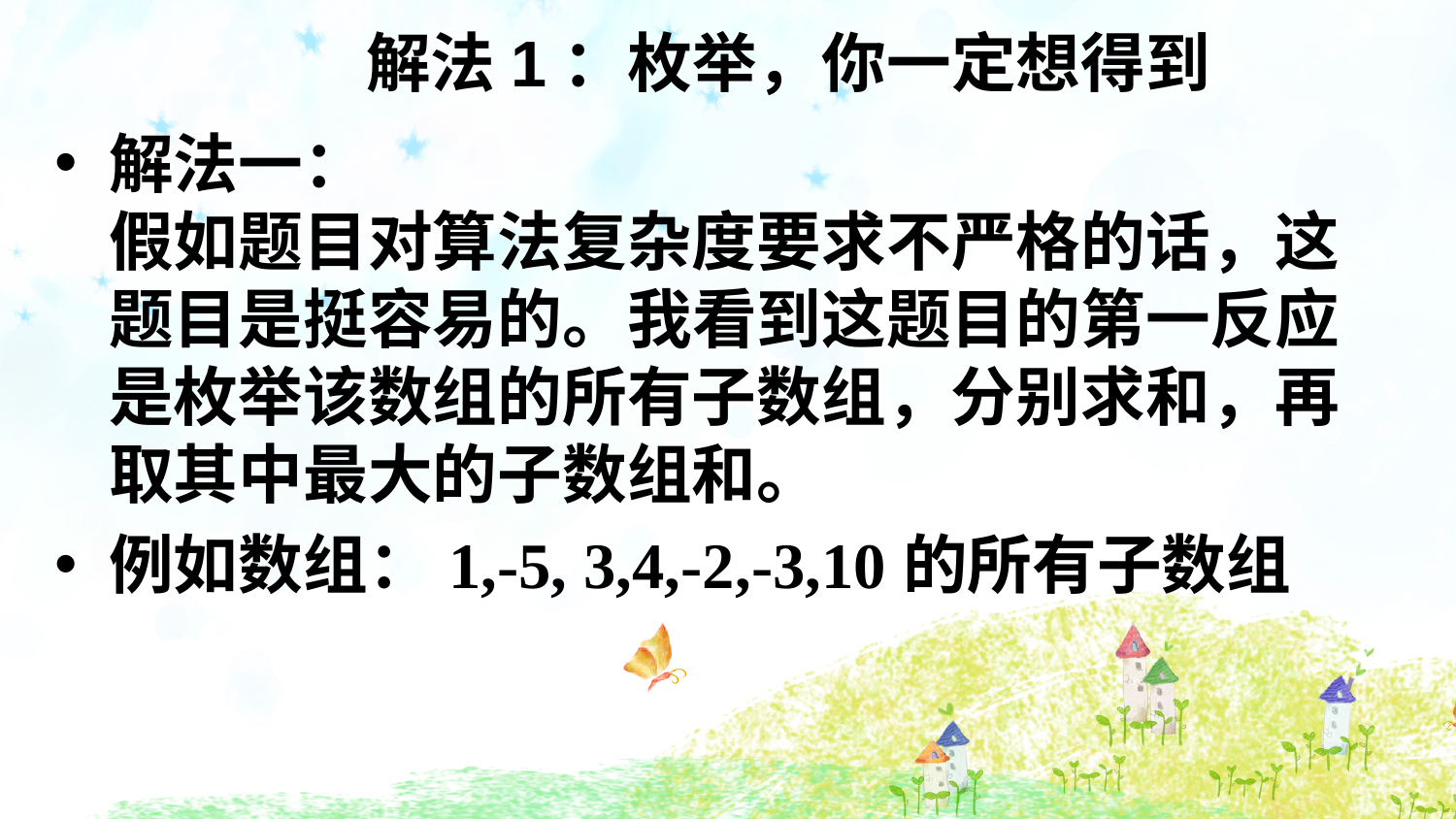

解法1：枚举，你一定想得到
解法一：
假如题目对算法复杂度要求不严格的话，这题目是挺容易的。我看到这题目的第一反应是枚举该数组的所有子数组，分别求和，再取其中最大的子数组和。
例如数组：1,-5, 3,4,-2,-3,10的所有子数组